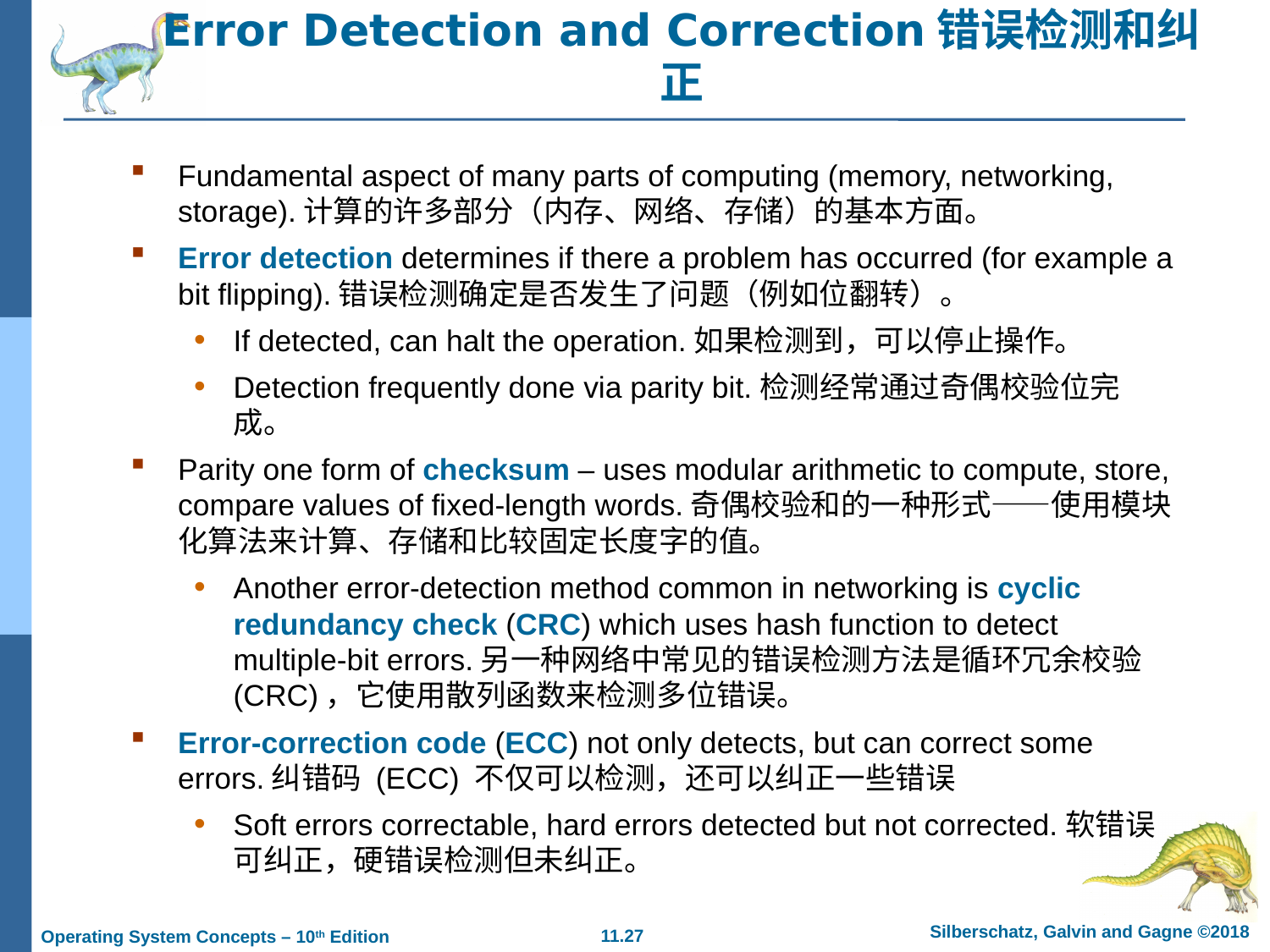

# Error Detection and Correction错误检测和纠正
Fundamental aspect of many parts of computing (memory, networking, storage).计算的许多部分（内存、网络、存储）的基本方面。
Error detection determines if there a problem has occurred (for example a bit flipping).错误检测确定是否发生了问题（例如位翻转）。
If detected, can halt the operation.如果检测到，可以停止操作。
Detection frequently done via parity bit.检测经常通过奇偶校验位完成。
Parity one form of checksum – uses modular arithmetic to compute, store, compare values of fixed-length words.奇偶校验和的一种形式——使用模块化算法来计算、存储和比较固定长度字的值。
Another error-detection method common in networking is cyclic redundancy check (CRC) which uses hash function to detect multiple-bit errors.另一种网络中常见的错误检测方法是循环冗余校验 (CRC)，它使用散列函数来检测多位错误。
Error-correction code (ECC) not only detects, but can correct some errors.纠错码 (ECC) 不仅可以检测，还可以纠正一些错误
Soft errors correctable, hard errors detected but not corrected.软错误可纠正，硬错误检测但未纠正。